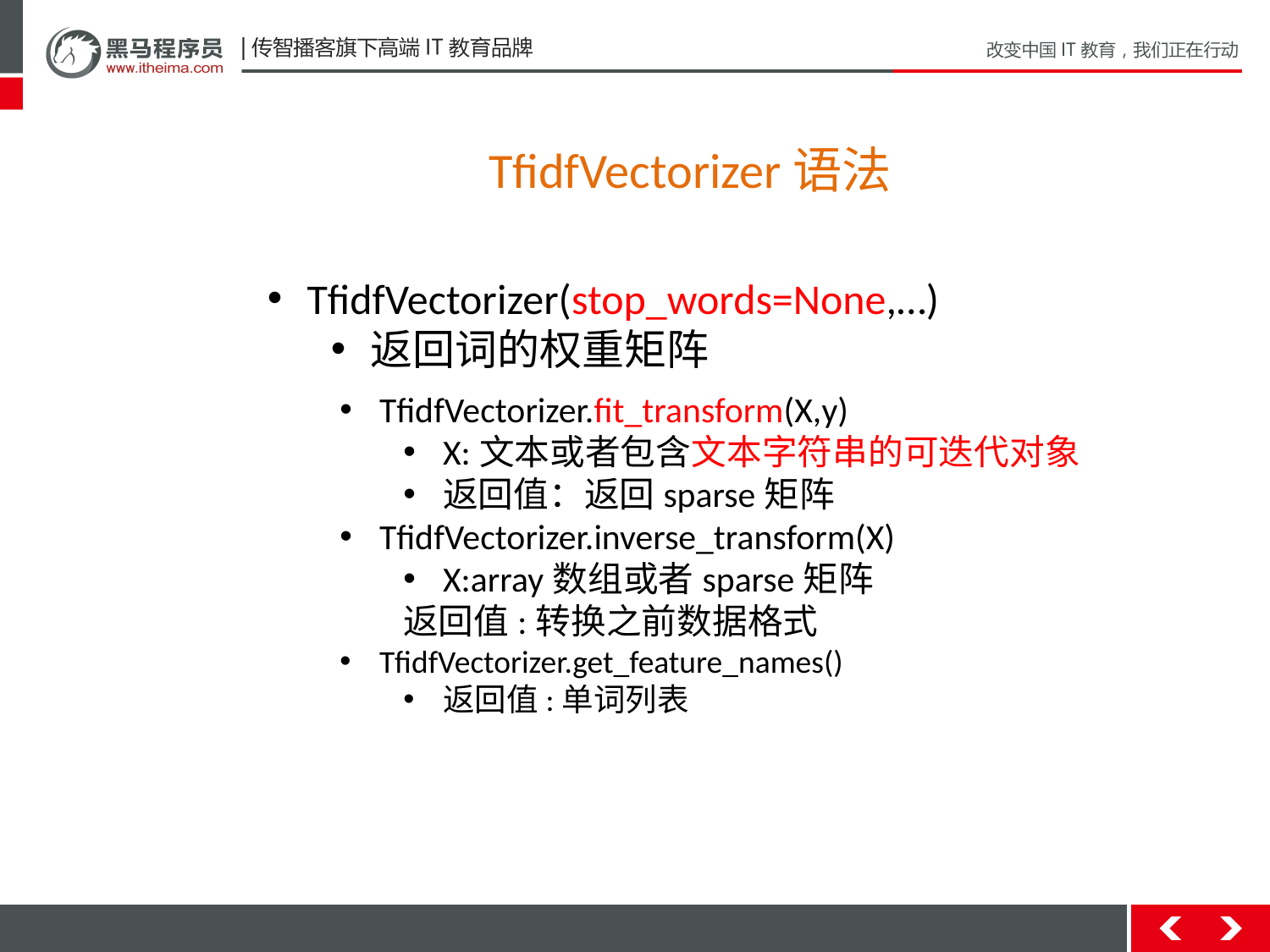

TfidfVectorizer语法
TfidfVectorizer(stop_words=None,…)
返回词的权重矩阵
TfidfVectorizer.fit_transform(X,y)
X:文本或者包含文本字符串的可迭代对象
返回值：返回sparse矩阵
TfidfVectorizer.inverse_transform(X)
X:array数组或者sparse矩阵
返回值:转换之前数据格式
TfidfVectorizer.get_feature_names()
返回值:单词列表